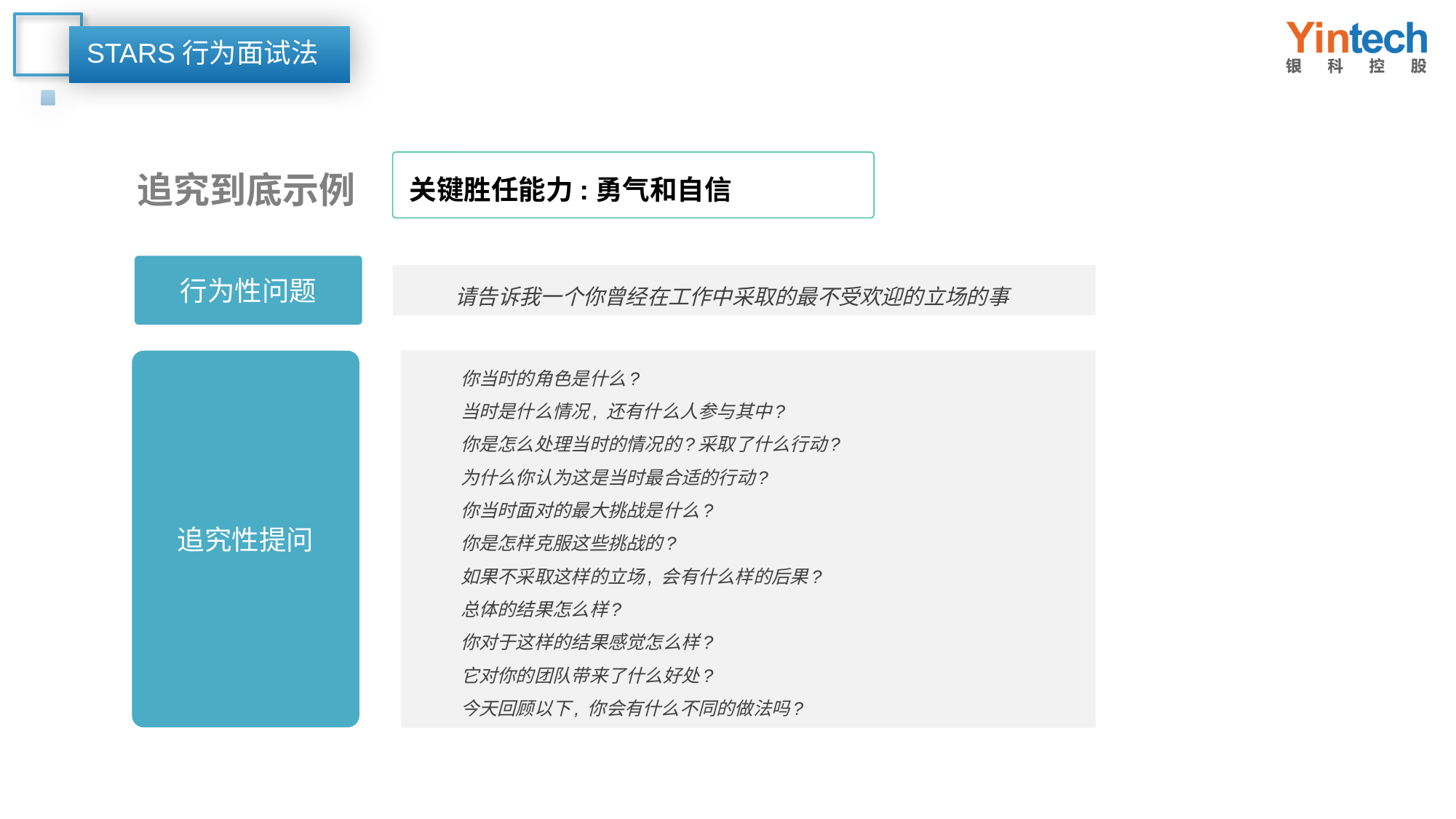

STARS行为面试法

追究到底示例
关键胜任能力:勇气和自信
行为性问题
请告诉我一个你曾经在工作中采取的最不受欢迎的立场的事
你当时的角色是什么?
当时是什么情况, 还有什么人参与其中?
你是怎么处理当时的情况的?采取了什么行动?
为什么你认为这是当时最合适的行动?
你当时面对的最大挑战是什么?
你是怎样克服这些挑战的?
如果不采取这样的立场, 会有什么样的后果?
总体的结果怎么样?
你对于这样的结果感觉怎么样?
它对你的团队带来了什么好处?
今天回顾以下, 你会有什么不同的做法吗?
追究性提问